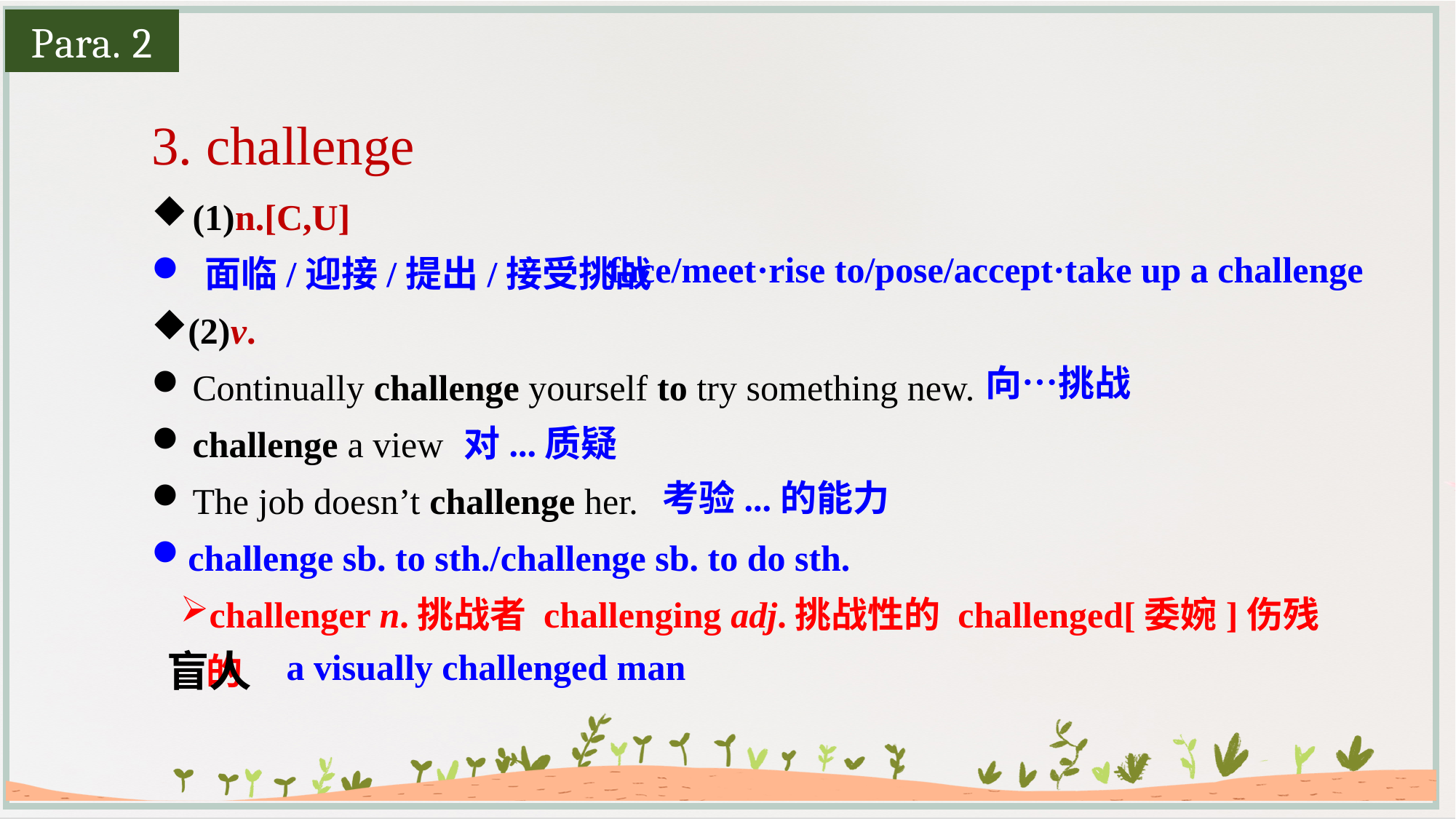

Para. 2
3. challenge
(1)n.[C,U]
 面临/迎接/提出/接受挑战
(2)v.
Continually challenge yourself to try something new.
challenge a view
The job doesn’t challenge her.
challenge sb. to sth./challenge sb. to do sth.
challenger n.挑战者 challenging adj.挑战性的 challenged[委婉]伤残的

face/meet·rise to/pose/accept·take up a challenge
向…挑战
对...质疑
考验...的能力
a visually challenged man
盲人